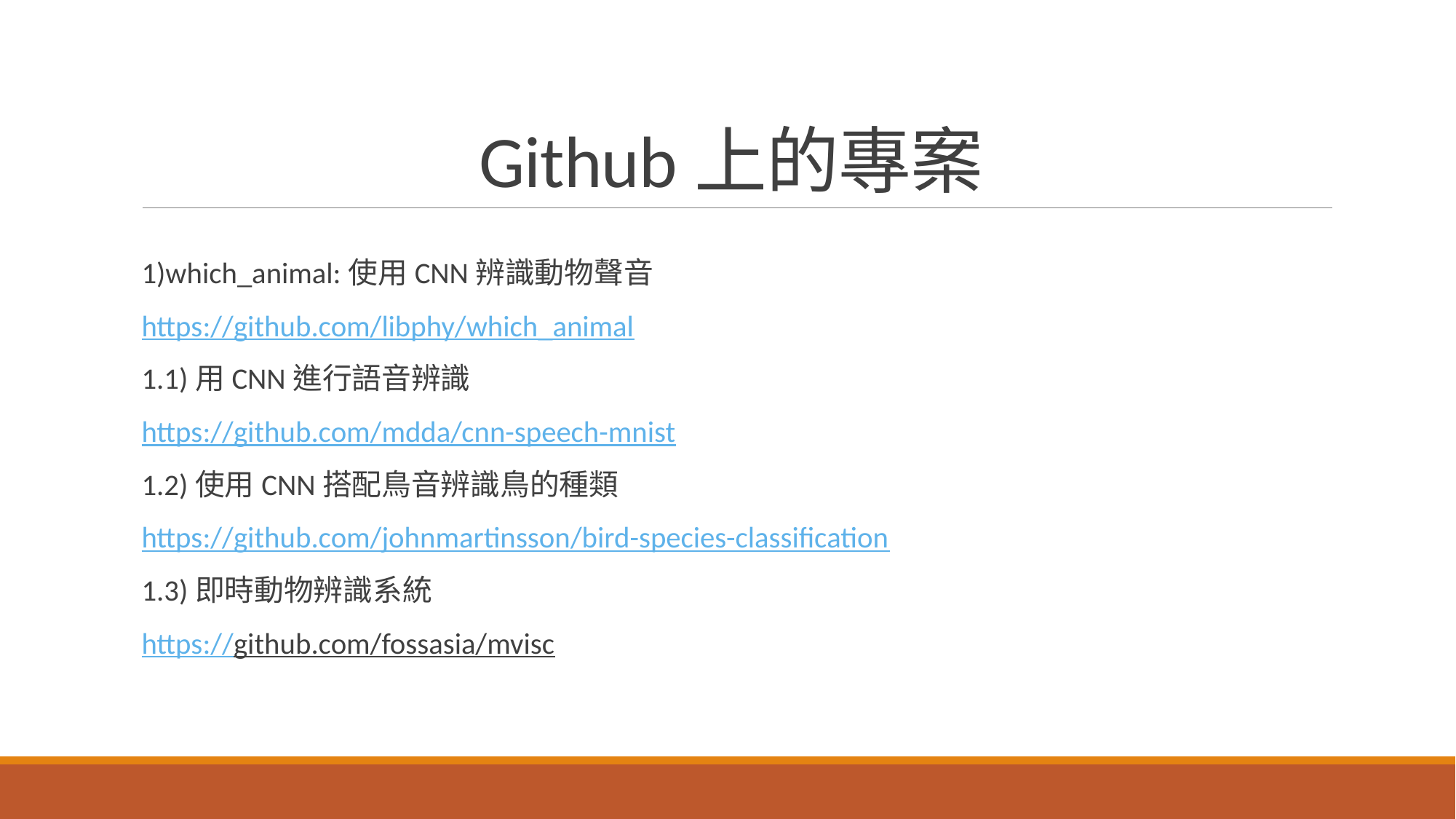

# Github上的專案
1)which_animal:使用CNN辨識動物聲音
https://github.com/libphy/which_animal
1.1)用CNN進行語音辨識
https://github.com/mdda/cnn-speech-mnist
1.2)使用CNN搭配鳥音辨識鳥的種類
https://github.com/johnmartinsson/bird-species-classification
1.3)即時動物辨識系統
https://github.com/fossasia/mvisc